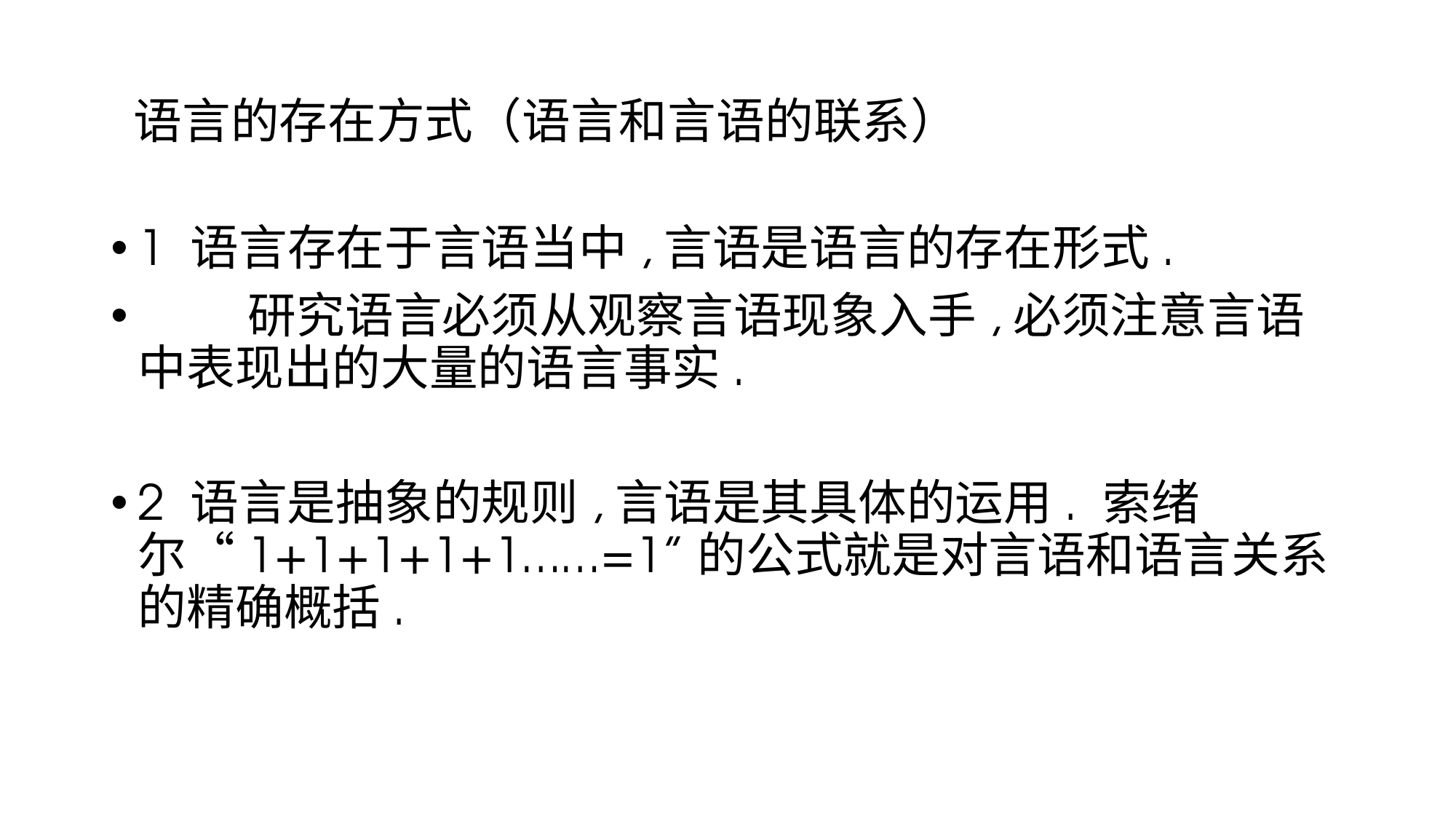

# 语言的存在方式（语言和言语的联系）
1 语言存在于言语当中,言语是语言的存在形式.
         研究语言必须从观察言语现象入手,必须注意言语中表现出的大量的语言事实.

2 语言是抽象的规则,言语是其具体的运用. 索绪尔“1+1+1+1+1……=1”的公式就是对言语和语言关系的精确概括.